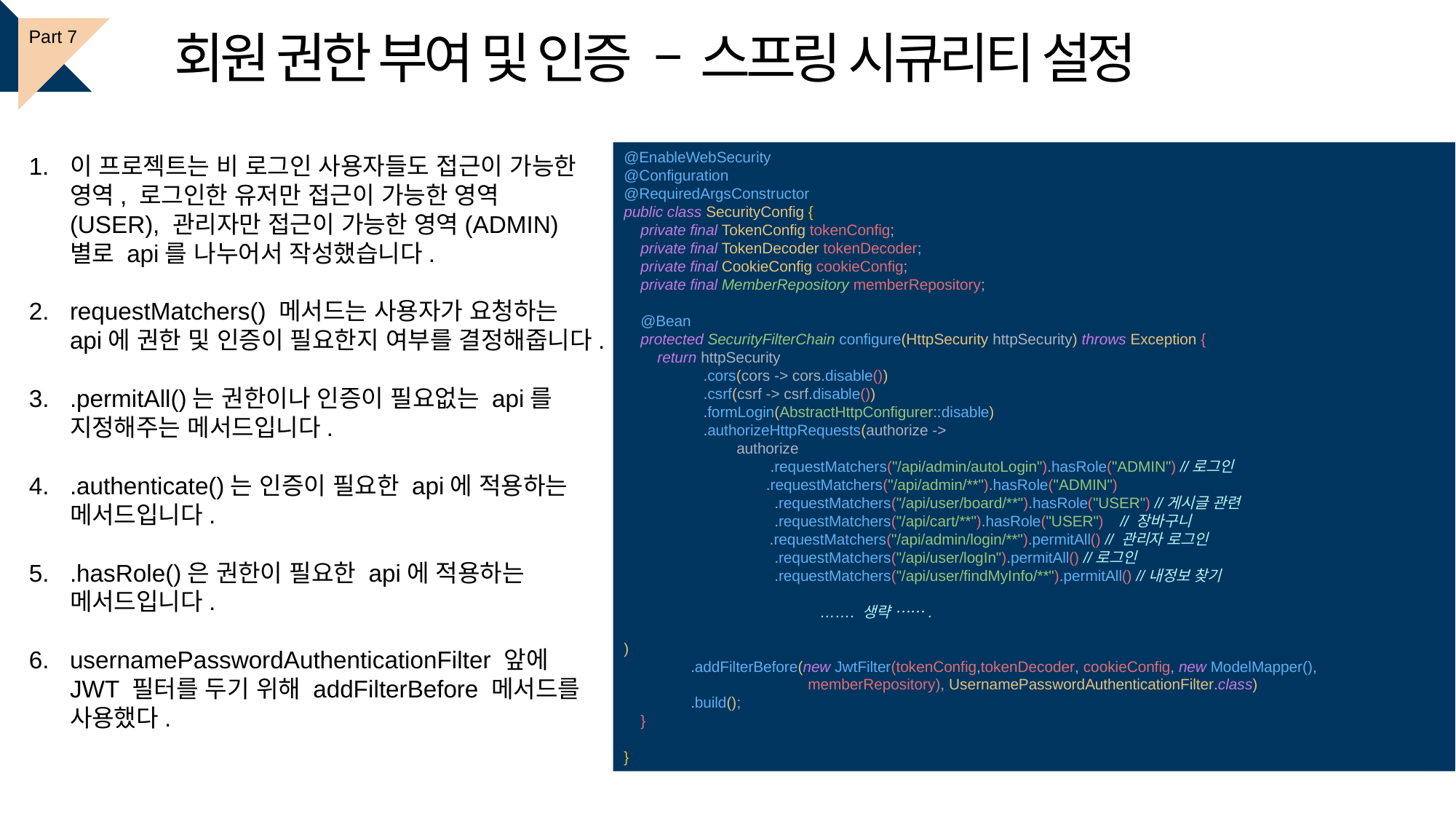

회원 권한 부여 및 인증  –  스프링 시큐리티 설정
Part 7

@EnableWebSecurity
@Configuration
@RequiredArgsConstructor
public class SecurityConfig {
    private final TokenConfig tokenConfig;
    private final TokenDecoder tokenDecoder;
    private final CookieConfig cookieConfig;
    private final MemberRepository memberRepository;
    @Bean
    protected SecurityFilterChain configure(HttpSecurity httpSecurity) throws Exception {
        return httpSecurity
                   .cors(cors -> cors.disable())
                   .csrf(csrf -> csrf.disable())
                   .formLogin(AbstractHttpConfigurer::disable)
                   .authorizeHttpRequests(authorize ->
                           authorize
                                   .requestMatchers("/api/admin/autoLogin").hasRole("ADMIN") //로그인
                                  .requestMatchers("/api/admin/**").hasRole("ADMIN")
                                    .requestMatchers("/api/user/board/**").hasRole("USER") //게시글 관련
                                    .requestMatchers("/api/cart/**").hasRole("USER")    // 장바구니
                                  .requestMatchers("/api/admin/login/**").permitAll() // 관리자 로그인
                                    .requestMatchers("/api/user/logIn").permitAll() //로그인
                                    .requestMatchers("/api/user/findMyInfo/**").permitAll() //내정보 찾기

                                               ……. 생략 …….
)
                .addFilterBefore(new JwtFilter(tokenConfig,tokenDecoder, cookieConfig, new ModelMapper(),
                                            memberRepository), UsernamePasswordAuthenticationFilter.class)
                .build();
    }
}
이 프로젝트는 비 로그인 사용자들도 접근이 가능한 영역, 로그인한 유저만 접근이 가능한 영역(USER), 관리자만 접근이 가능한 영역(ADMIN) 별로 api를 나누어서 작성했습니다.

requestMatchers() 메서드는 사용자가 요청하는 api에 권한 및 인증이 필요한지 여부를 결정해줍니다.

.permitAll()는 권한이나 인증이 필요없는 api를 지정해주는 메서드입니다.

.authenticate()는 인증이 필요한 api에 적용하는 메서드입니다.

.hasRole()은 권한이 필요한 api에 적용하는 메서드입니다.

usernamePasswordAuthenticationFilter 앞에 JWT 필터를 두기 위해 addFilterBefore 메서드를 사용했다.